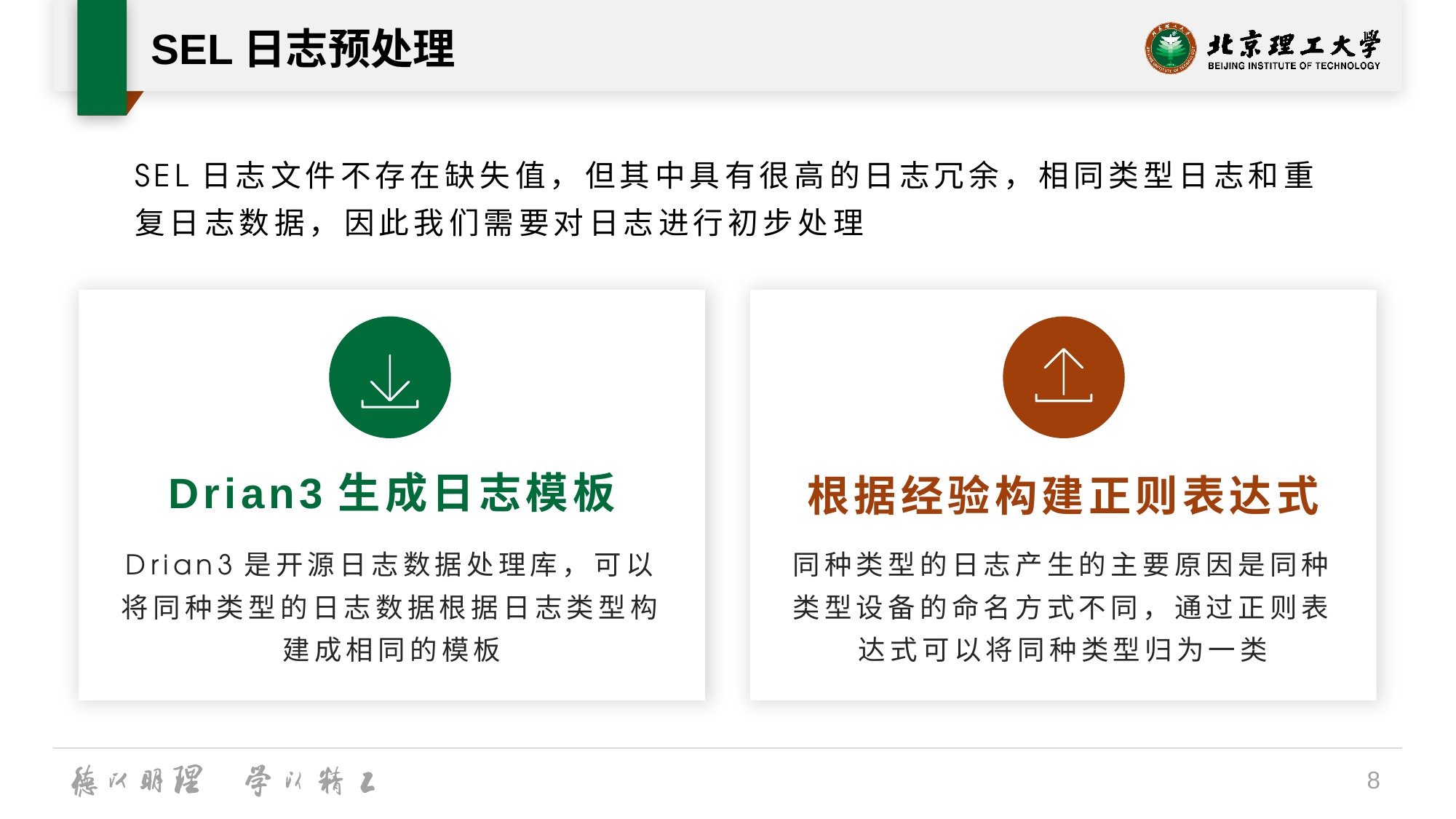

# SEL日志预处理
SEL日志文件不存在缺失值，但其中具有很高的日志冗余，相同类型日志和重复日志数据，因此我们需要对日志进行初步处理

Drian3生成日志模板
根据经验构建正则表达式
Drian3是开源日志数据处理库，可以将同种类型的日志数据根据日志类型构建成相同的模板
同种类型的日志产生的主要原因是同种类型设备的命名方式不同，通过正则表达式可以将同种类型归为一类